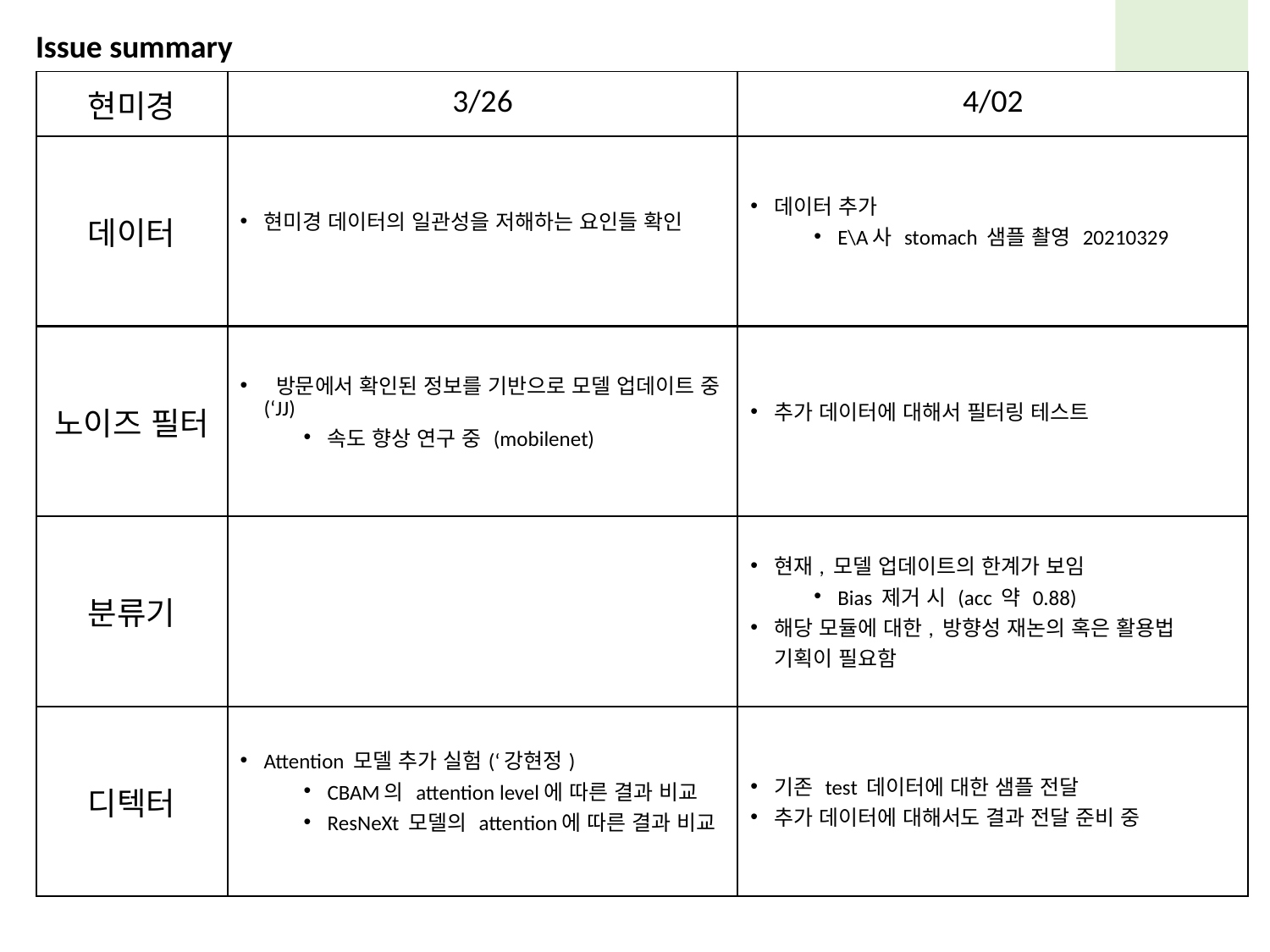

Issue summary
| 현미경 | 3/26 | 4/02 |
| --- | --- | --- |
| 데이터 | 현미경 데이터의 일관성을 저해하는 요인들 확인 | 데이터 추가 E\A사 stomach 샘플 촬영 20210329 |
| 노이즈 필터 | 방문에서 확인된 정보를 기반으로 모델 업데이트 중(‘JJ) 속도 향상 연구 중 (mobilenet) | 추가 데이터에 대해서 필터링 테스트 |
| --- | --- | --- |
| 분류기 |  | 현재, 모델 업데이트의 한계가 보임 Bias 제거 시 (acc 약 0.88) 해당 모듈에 대한, 방향성 재논의 혹은 활용법 기획이 필요함 |
| 디텍터 | Attention 모델 추가 실험(‘강현정) CBAM의 attention level에 따른 결과 비교 ResNeXt 모델의 attention에 따른 결과 비교 | 기존 test 데이터에 대한 샘플 전달 추가 데이터에 대해서도 결과 전달 준비 중 |